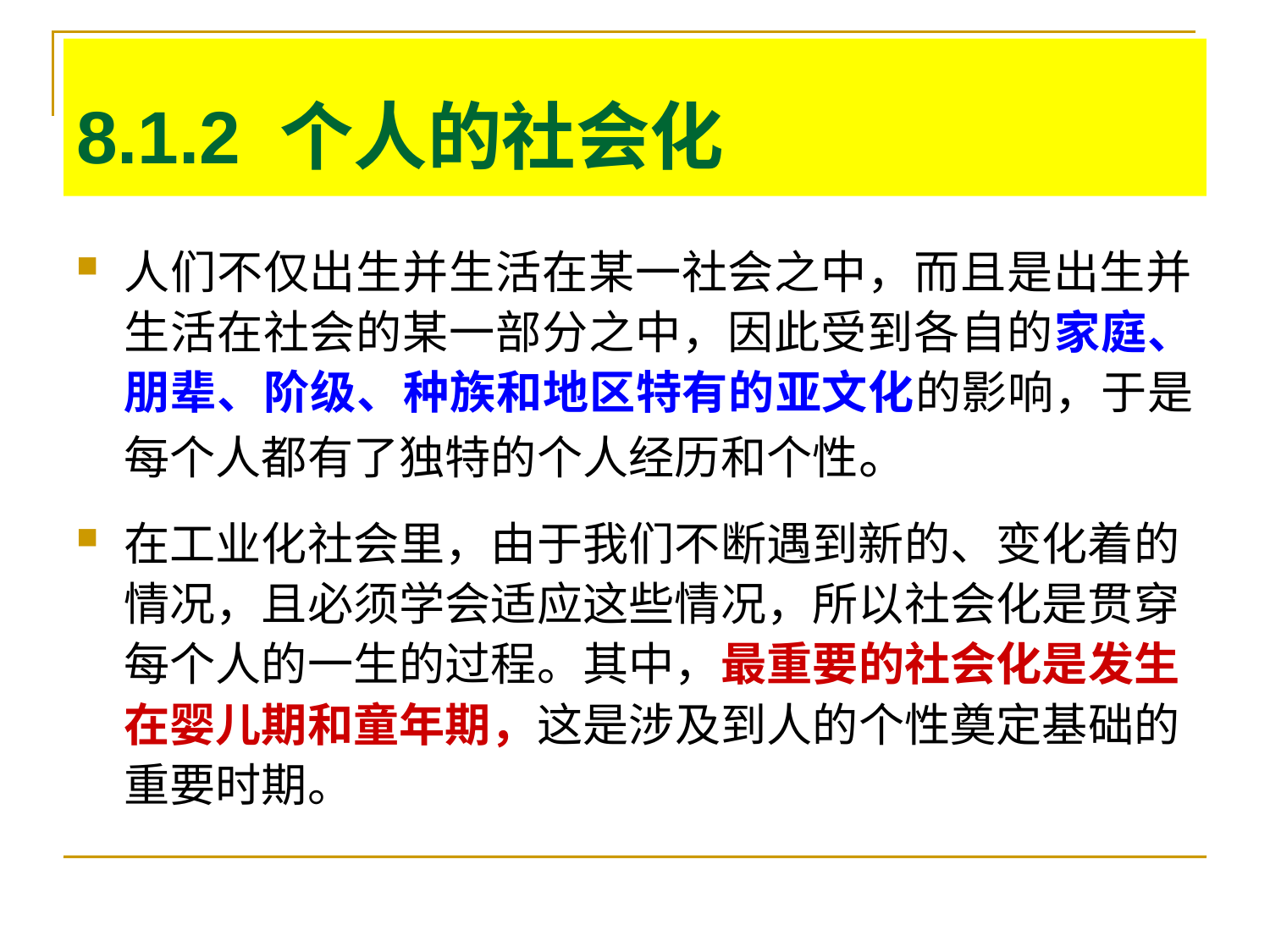

# 8.1.2 个人的社会化
人们不仅出生并生活在某一社会之中，而且是出生并生活在社会的某一部分之中，因此受到各自的家庭、朋辈、阶级、种族和地区特有的亚文化的影响，于是每个人都有了独特的个人经历和个性。
在工业化社会里，由于我们不断遇到新的、变化着的情况，且必须学会适应这些情况，所以社会化是贯穿每个人的一生的过程。其中，最重要的社会化是发生在婴儿期和童年期，这是涉及到人的个性奠定基础的重要时期。

7